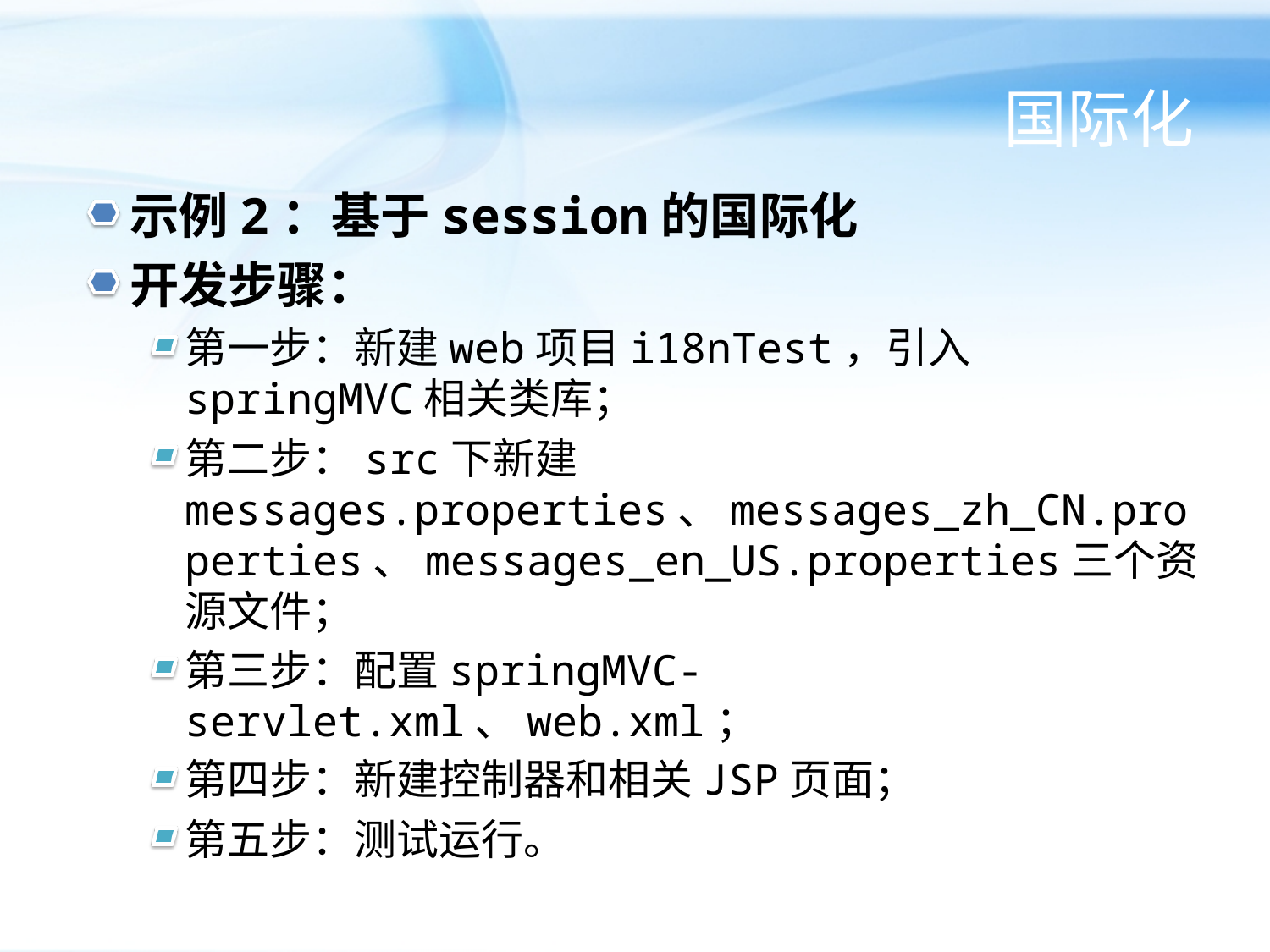

# 国际化
示例2：基于session的国际化
开发步骤：
第一步：新建web项目i18nTest，引入springMVC相关类库；
第二步：src下新建messages.properties、messages_zh_CN.properties、messages_en_US.properties三个资源文件；
第三步：配置springMVC-servlet.xml、web.xml；
第四步：新建控制器和相关JSP页面；
第五步：测试运行。